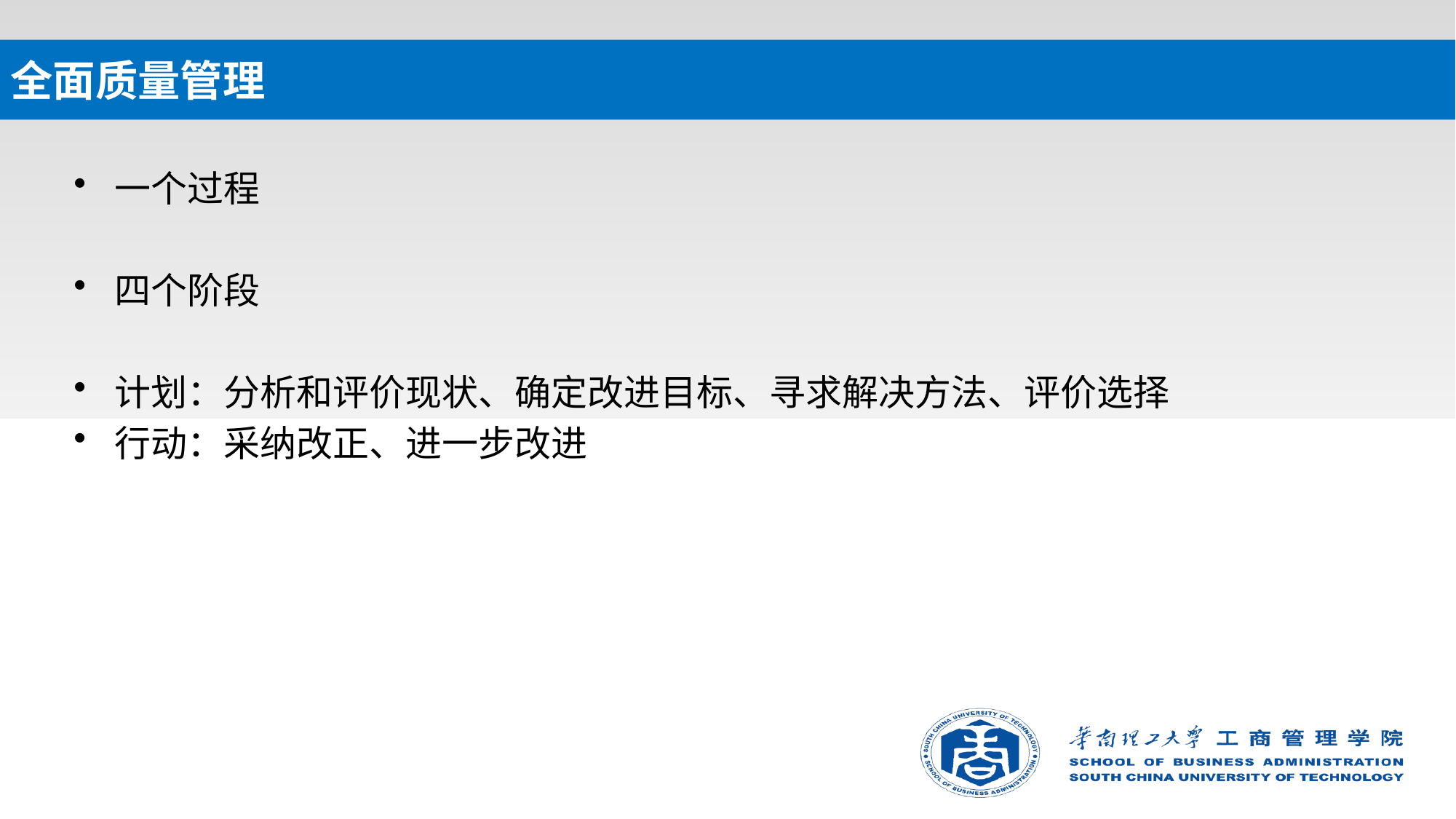

# 全面质量管理
一个过程

四个阶段

计划：分析和评价现状、确定改进目标、寻求解决方法、评价选择
行动：采纳改正、进一步改进